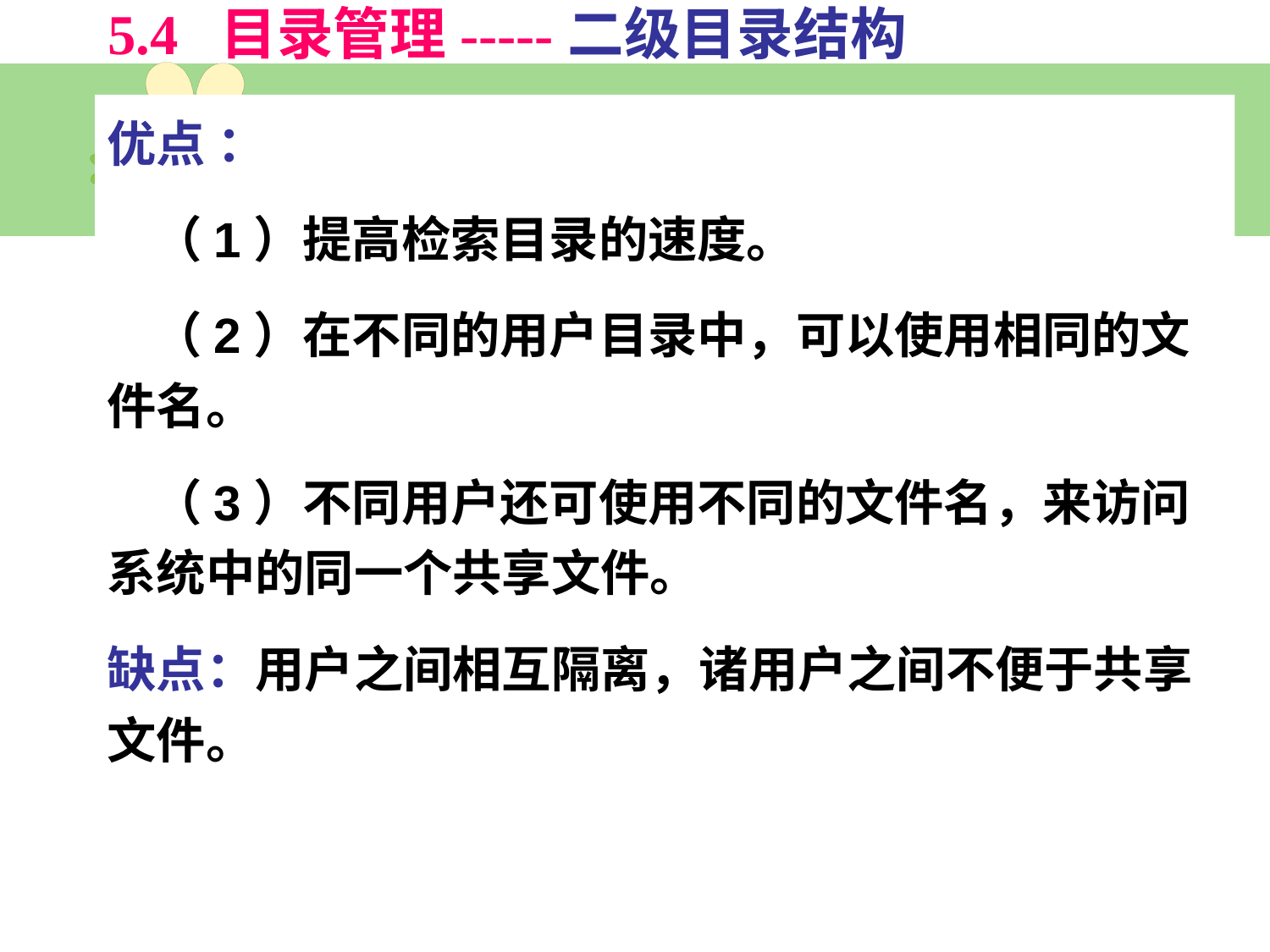

5.4  目录管理-----二级目录结构
优点 ：
   （1）提高检索目录的速度。
   （2）在不同的用户目录中，可以使用相同的文件名。
   （3）不同用户还可使用不同的文件名，来访问系统中的同一个共享文件。
缺点：用户之间相互隔离，诸用户之间不便于共享文件。